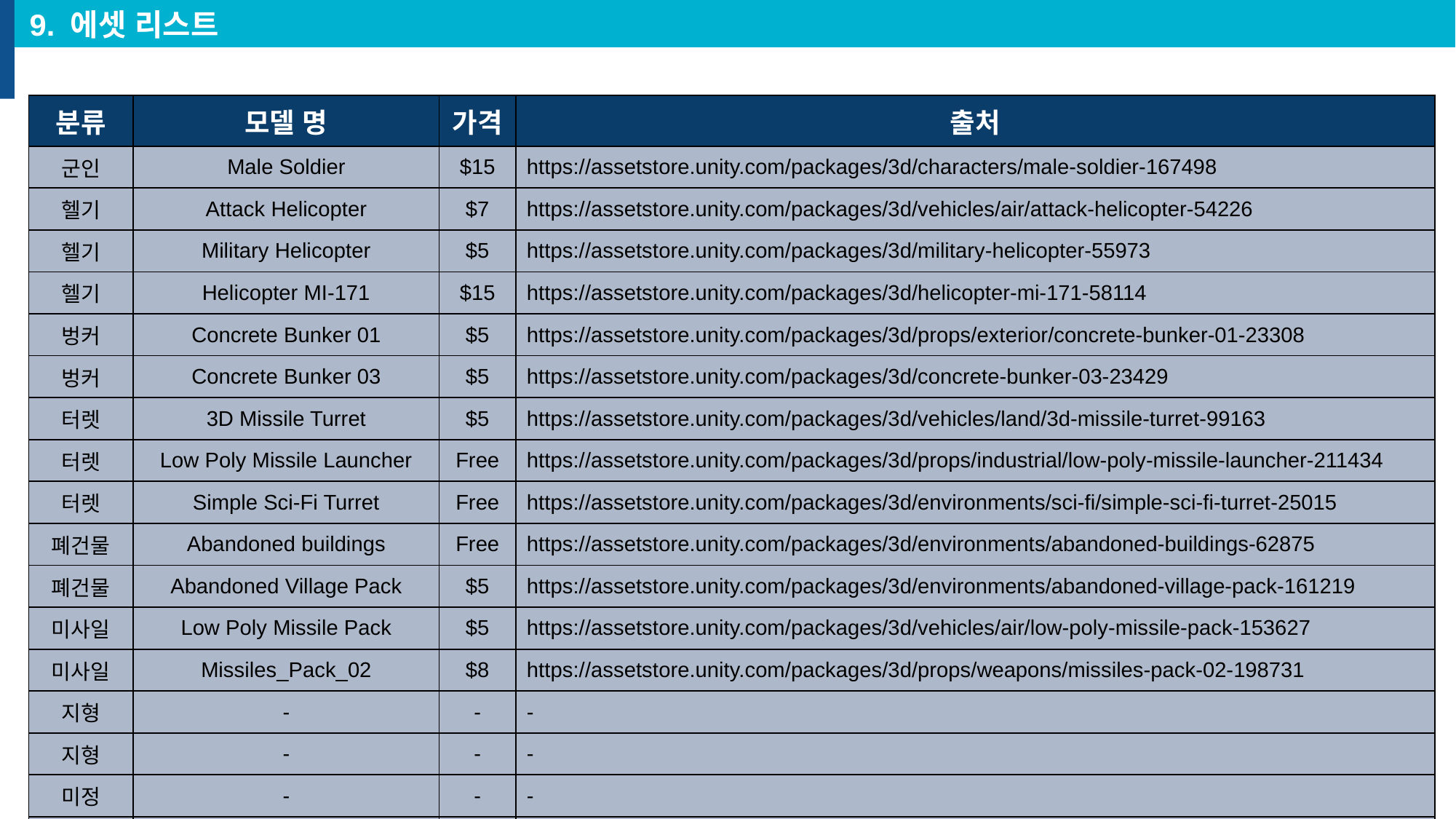

9. 에셋 리스트
| 분류 | 모델 명 | 가격 | 출처 |
| --- | --- | --- | --- |
| 군인 | Male Soldier | $15 | https://assetstore.unity.com/packages/3d/characters/male-soldier-167498 |
| 헬기 | Attack Helicopter | $7 | https://assetstore.unity.com/packages/3d/vehicles/air/attack-helicopter-54226 |
| 헬기 | Military Helicopter | $5 | https://assetstore.unity.com/packages/3d/military-helicopter-55973 |
| 헬기 | Helicopter MI-171 | $15 | https://assetstore.unity.com/packages/3d/helicopter-mi-171-58114 |
| 벙커 | Concrete Bunker 01 | $5 | https://assetstore.unity.com/packages/3d/props/exterior/concrete-bunker-01-23308 |
| 벙커 | Concrete Bunker 03 | $5 | https://assetstore.unity.com/packages/3d/concrete-bunker-03-23429 |
| 터렛 | 3D Missile Turret | $5 | https://assetstore.unity.com/packages/3d/vehicles/land/3d-missile-turret-99163 |
| 터렛 | Low Poly Missile Launcher | Free | https://assetstore.unity.com/packages/3d/props/industrial/low-poly-missile-launcher-211434 |
| 터렛 | Simple Sci-Fi Turret | Free | https://assetstore.unity.com/packages/3d/environments/sci-fi/simple-sci-fi-turret-25015 |
| 폐건물 | Abandoned buildings | Free | https://assetstore.unity.com/packages/3d/environments/abandoned-buildings-62875 |
| 폐건물 | Abandoned Village Pack | $5 | https://assetstore.unity.com/packages/3d/environments/abandoned-village-pack-161219 |
| 미사일 | Low Poly Missile Pack | $5 | https://assetstore.unity.com/packages/3d/vehicles/air/low-poly-missile-pack-153627 |
| 미사일 | Missiles\_Pack\_02 | $8 | https://assetstore.unity.com/packages/3d/props/weapons/missiles-pack-02-198731 |
| 지형 | - | - | - |
| 지형 | - | - | - |
| 미정 | - | - | - |
| 미정 | - | - | - |
46